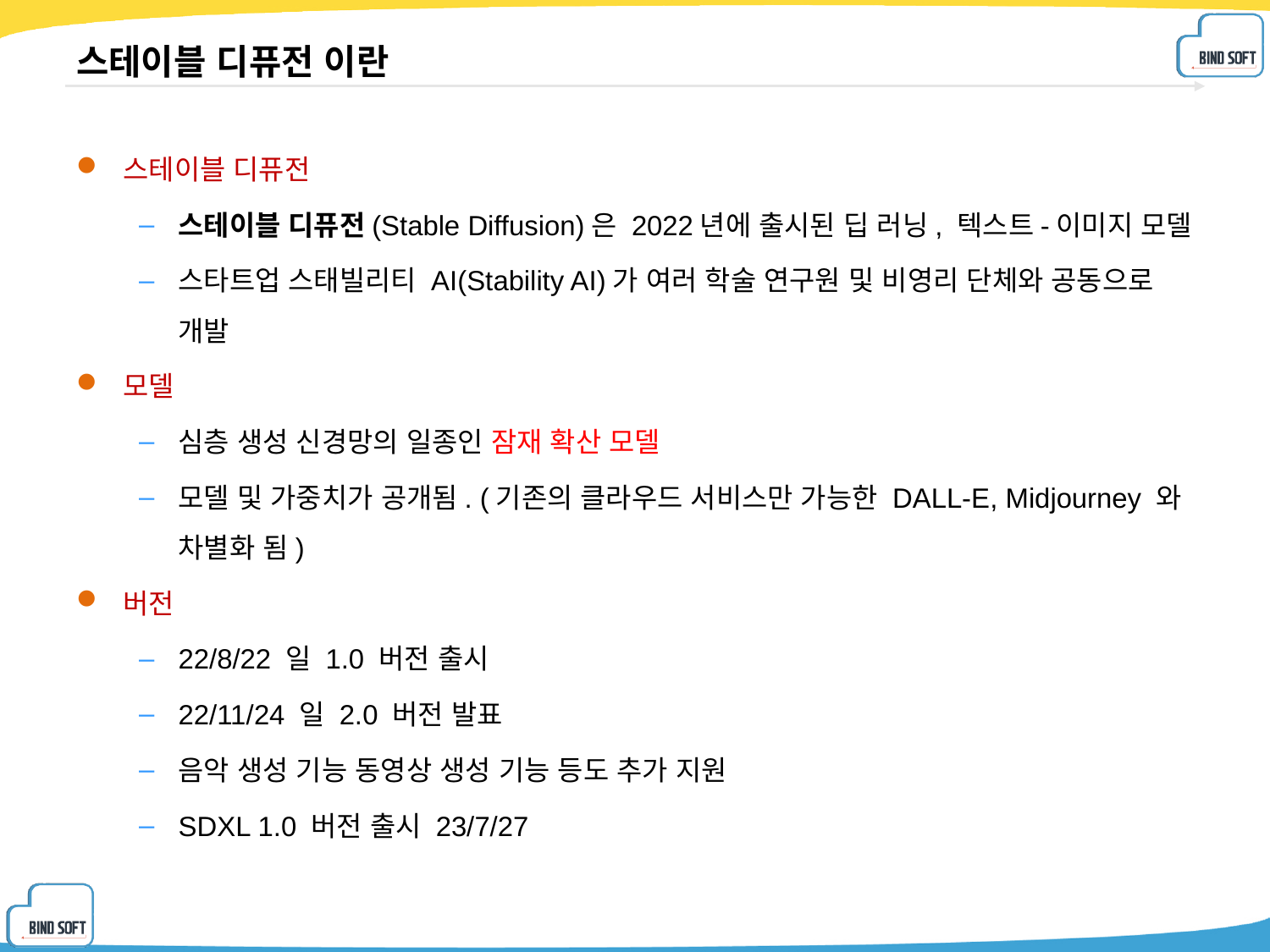

# 스테이블 디퓨전 이란
스테이블 디퓨전
스테이블 디퓨전(Stable Diffusion)은 2022년에 출시된 딥 러닝, 텍스트-이미지 모델
스타트업 스태빌리티 AI(Stability AI)가 여러 학술 연구원 및 비영리 단체와 공동으로 개발
모델
심층 생성 신경망의 일종인 잠재 확산 모델
모델 및 가중치가 공개됨. (기존의 클라우드 서비스만 가능한 DALL-E, Midjourney 와 차별화 됨)
버전
22/8/22 일 1.0 버전 출시
22/11/24 일 2.0 버전 발표
음악 생성 기능 동영상 생성 기능 등도 추가 지원
SDXL 1.0 버전 출시 23/7/27